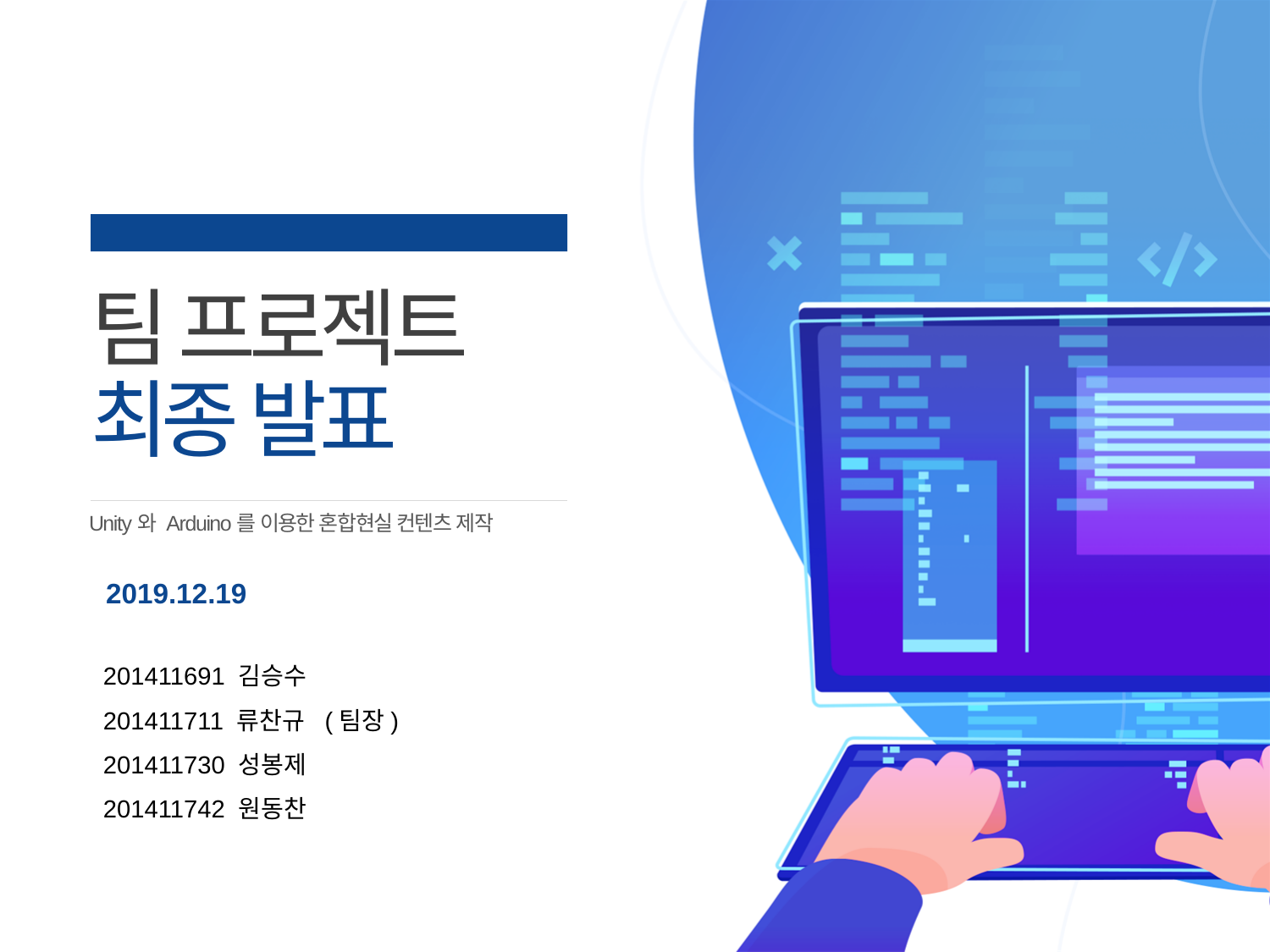

Computer Graphics
팀 프로젝트
최종 발표
Unity와 Arduino를 이용한 혼합현실 컨텐츠 제작
2019.12.19
201411691 김승수
201411711 류찬규  (팀장)
201411730 성봉제
201411742 원동찬